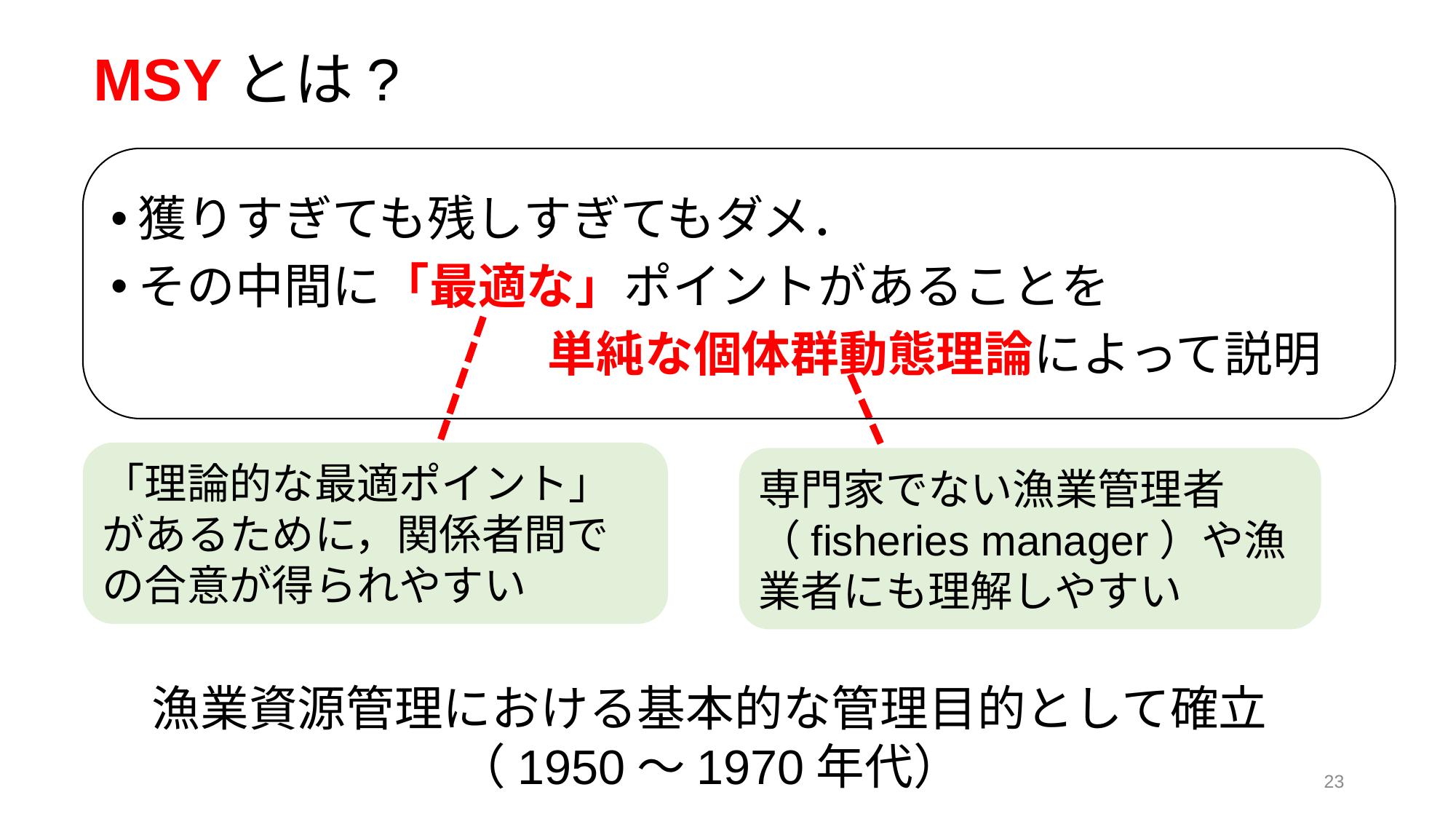

# MSYとは?

獲りすぎても残しすぎてもダメ．
その中間に「最適な」ポイントがあることを
　　　　　　　　　単純な個体群動態理論によって説明
「理論的な最適ポイント」があるために，関係者間での合意が得られやすい
専門家でない漁業管理者（fisheries manager）や漁業者にも理解しやすい
漁業資源管理における基本的な管理目的として確立（1950～1970年代）
23